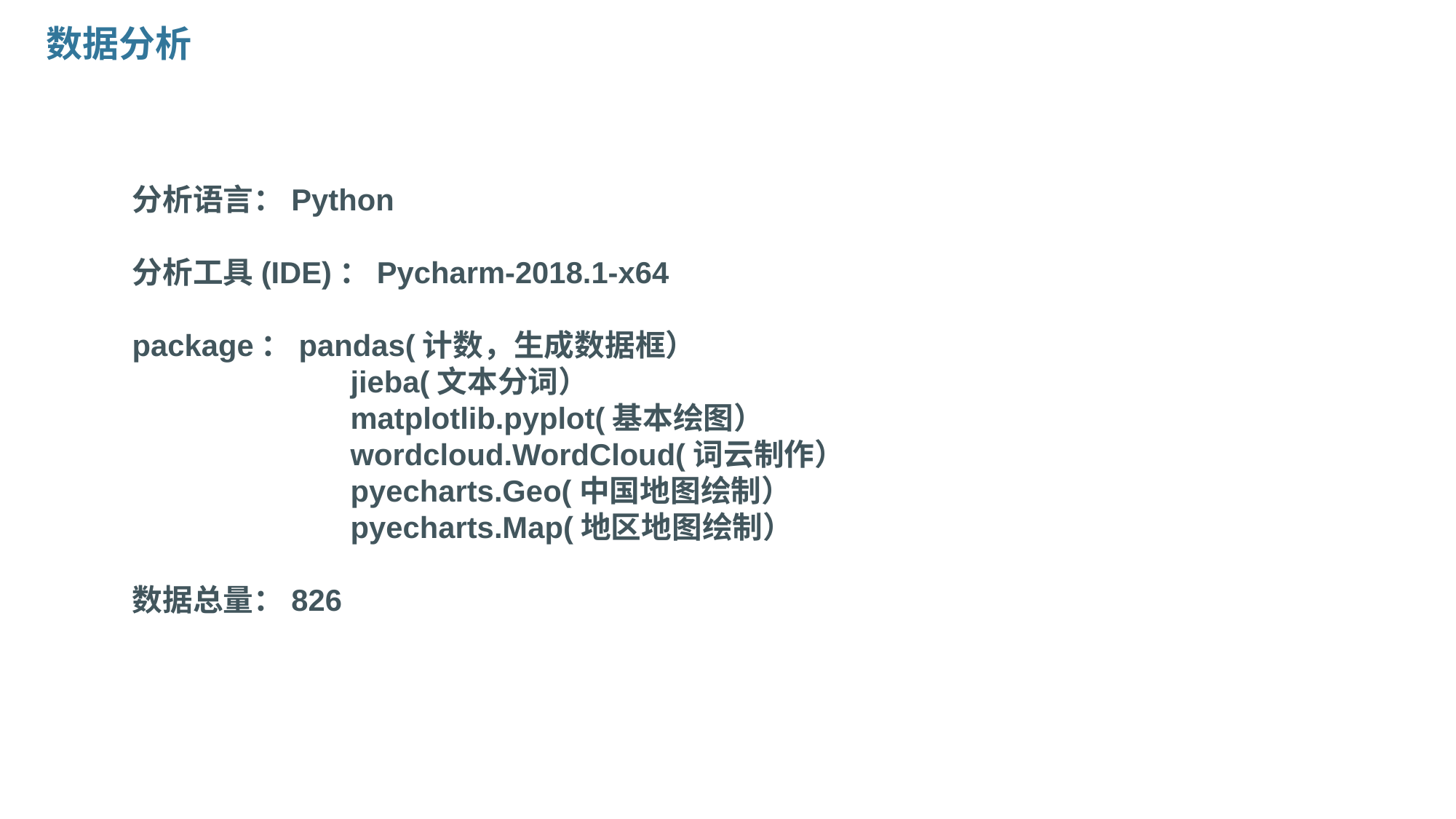

数据分析

分析语言：Python

分析工具(IDE)：Pycharm-2018.1-x64

package：pandas(计数，生成数据框）
		jieba(文本分词）
		matplotlib.pyplot(基本绘图）
		wordcloud.WordCloud(词云制作）
		pyecharts.Geo(中国地图绘制）
		pyecharts.Map(地区地图绘制）

数据总量：826